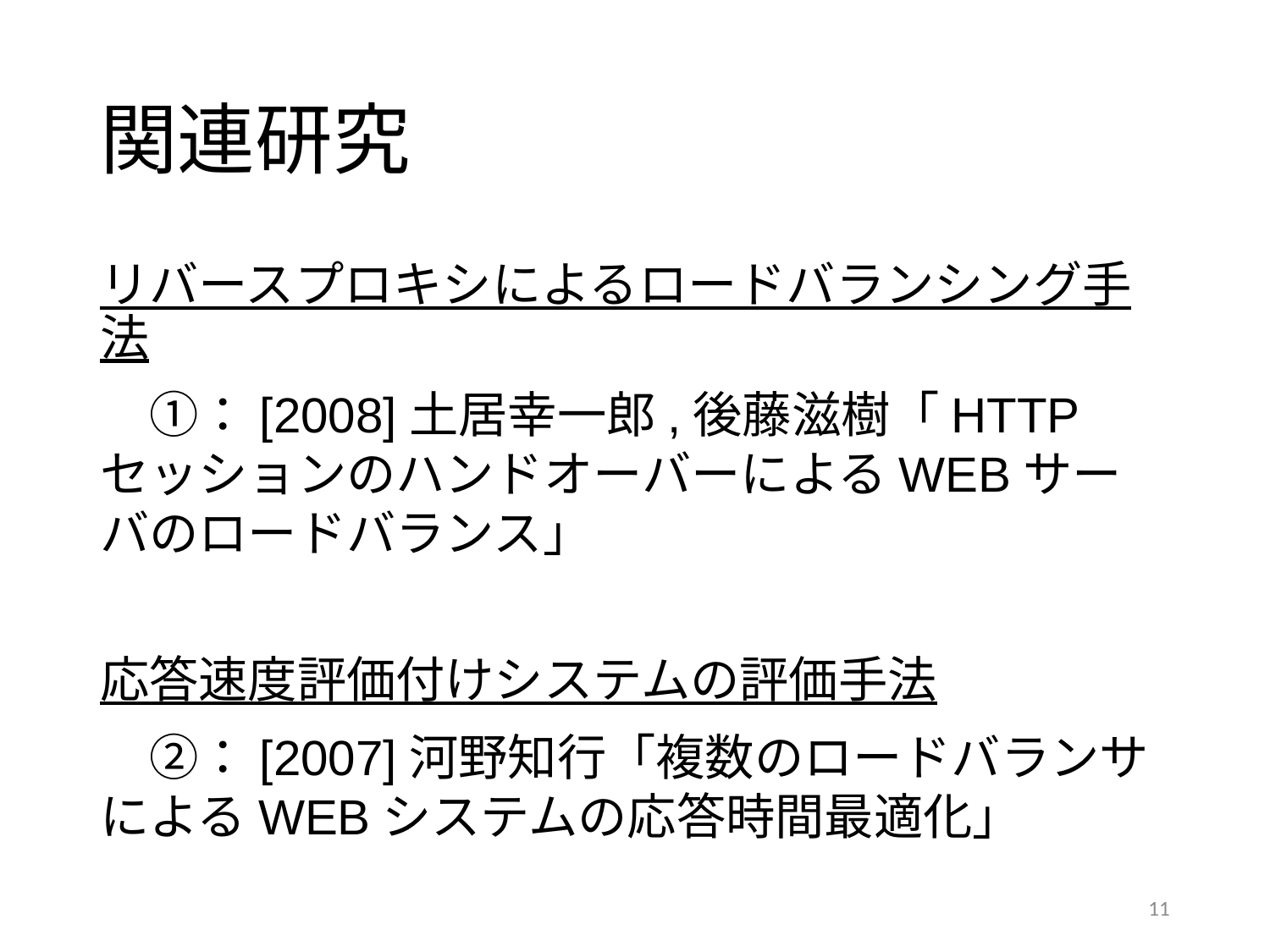

# 関連研究
リバースプロキシによるロードバランシング手法
　①：[2008]土居幸一郎,後藤滋樹「HTTPセッションのハンドオーバーによるWEBサーバのロードバランス」

応答速度評価付けシステムの評価手法
　②：[2007]河野知行「複数のロードバランサによるWEBシステムの応答時間最適化」
11